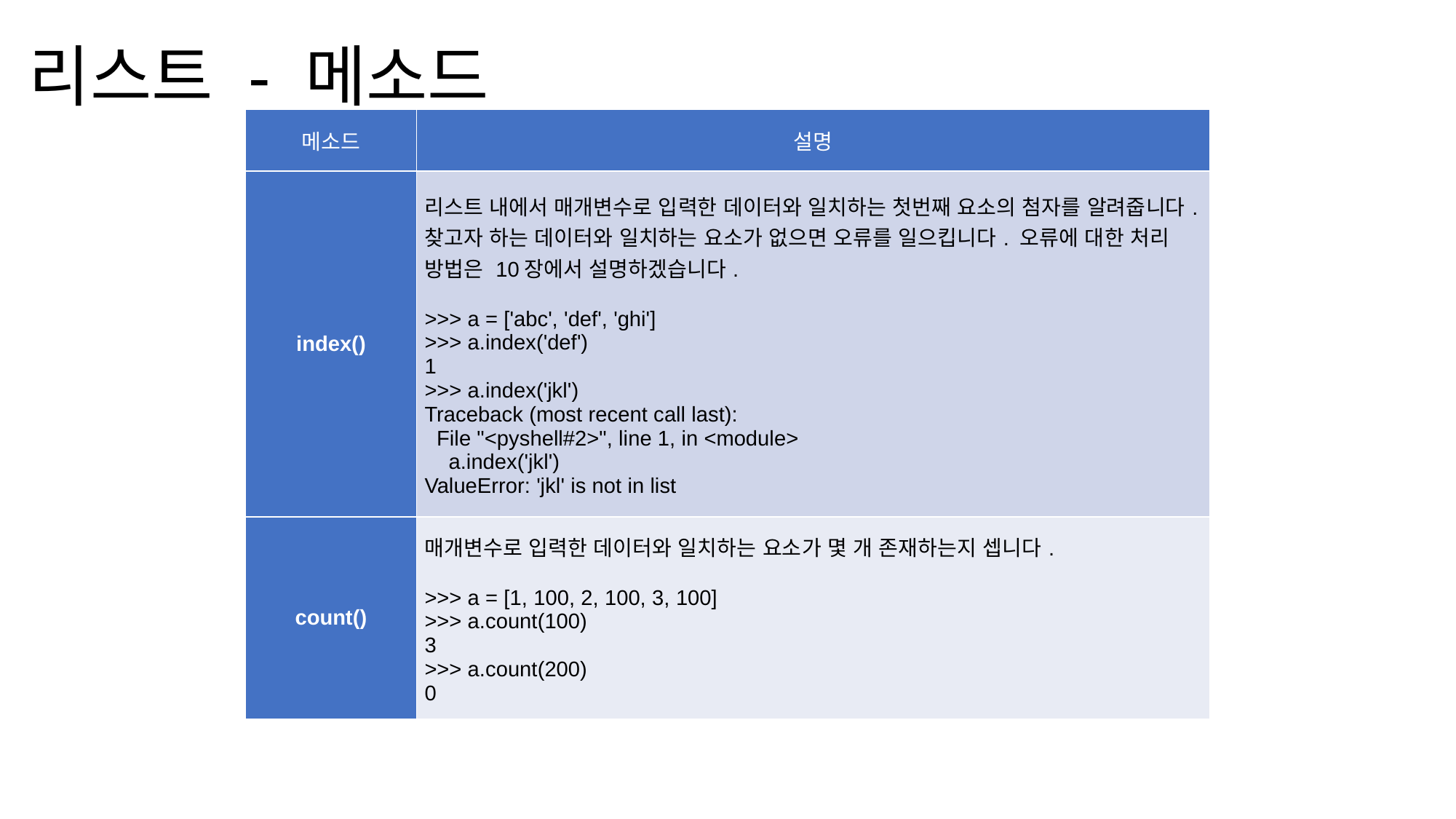

# 리스트 - 메소드

| 메소드 | 설명 |
| --- | --- |
| index() | 리스트 내에서 매개변수로 입력한 데이터와 일치하는 첫번째 요소의 첨자를 알려줍니다. 찾고자 하는 데이터와 일치하는 요소가 없으면 오류를 일으킵니다. 오류에 대한 처리 방법은 10장에서 설명하겠습니다.   >>> a = ['abc', 'def', 'ghi'] >>> a.index('def') 1 >>> a.index('jkl') Traceback (most recent call last): File "<pyshell#2>", line 1, in <module> a.index('jkl') ValueError: 'jkl' is not in list |
| count() | 매개변수로 입력한 데이터와 일치하는 요소가 몇 개 존재하는지 셉니다.   >>> a = [1, 100, 2, 100, 3, 100] >>> a.count(100) 3 >>> a.count(200) 0 |